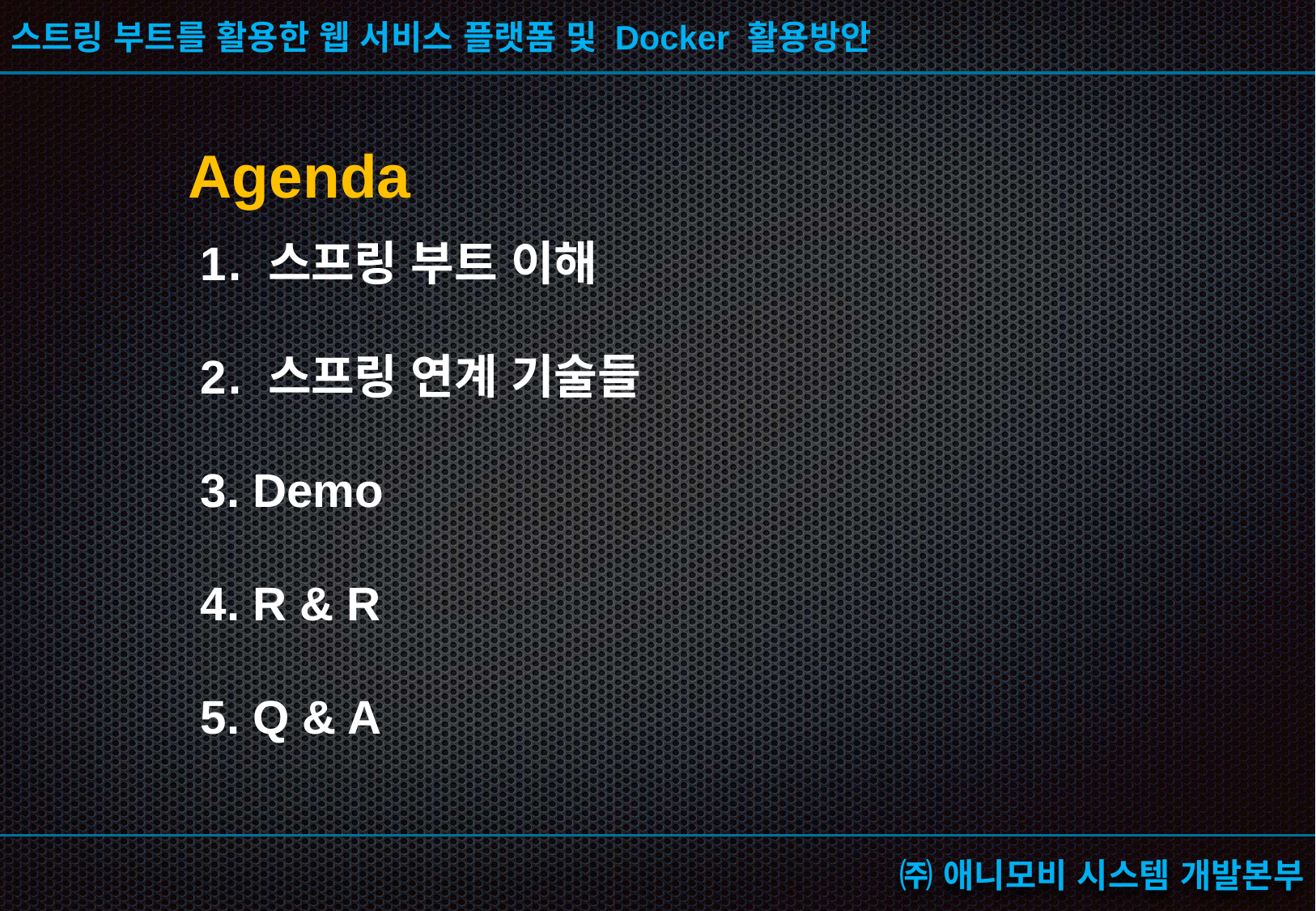

Agenda

 스프링 부트 이해
 스프링 연계 기술들
 Demo
 R & R
 Q & A